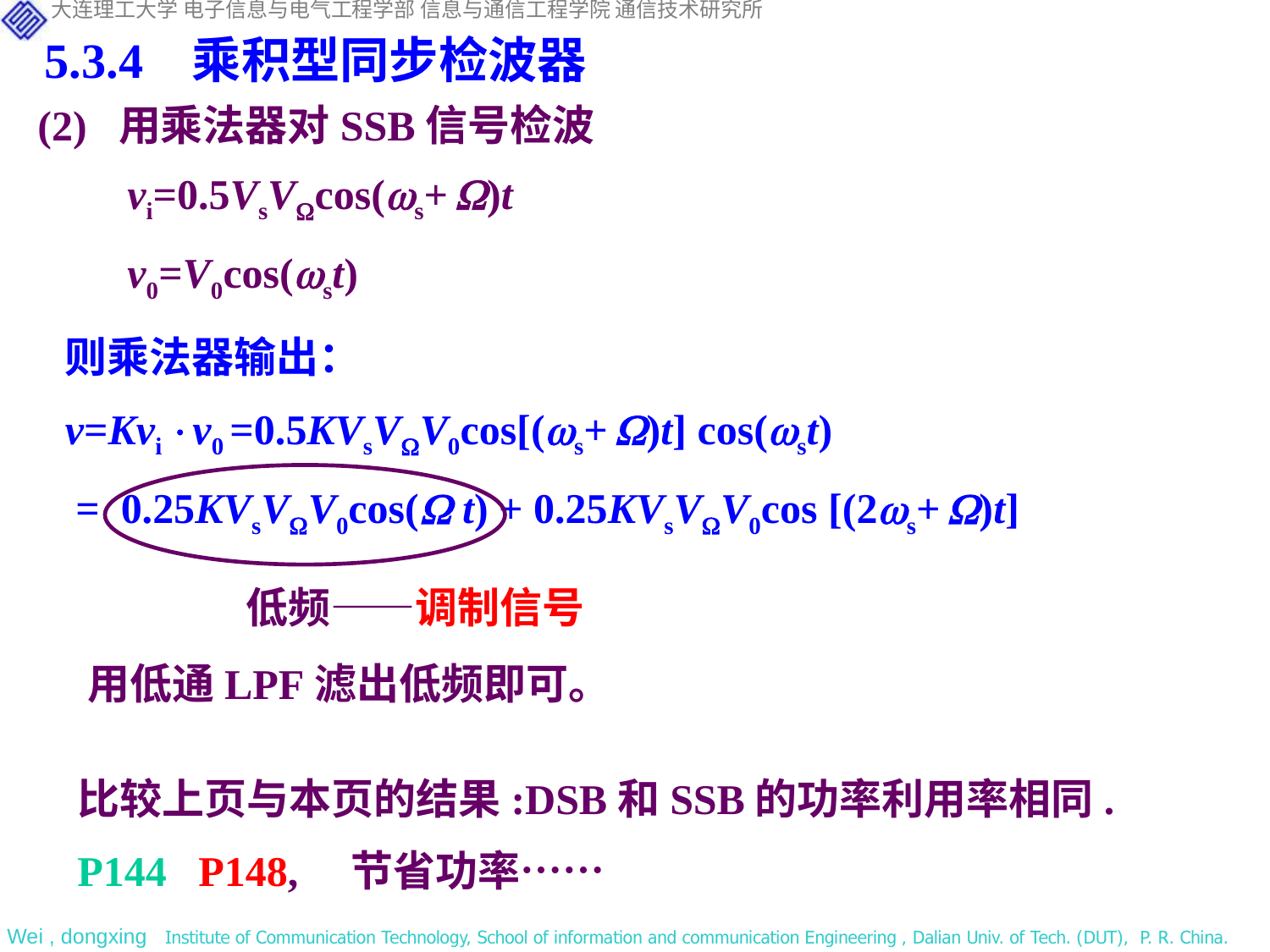

5.3.4   乘积型同步检波器
(2)  用乘法器对SSB信号检波
vi=0.5VsVΩcos(ωs+ Ω)t
v0=V0cos(ωst)
则乘法器输出：
v=Kvi ⋅v0 =0.5KVsVΩV0cos[(ωs+ Ω)t] cos(ωst)
 =  0.25KVsVΩV0cos(Ω t) + 0.25KVsVΩV0cos [(2ωs+ Ω)t]

低频——调制信号
用低通LPF滤出低频即可。
比较上页与本页的结果:DSB和SSB的功率利用率相同.
P144   P148,    节省功率……